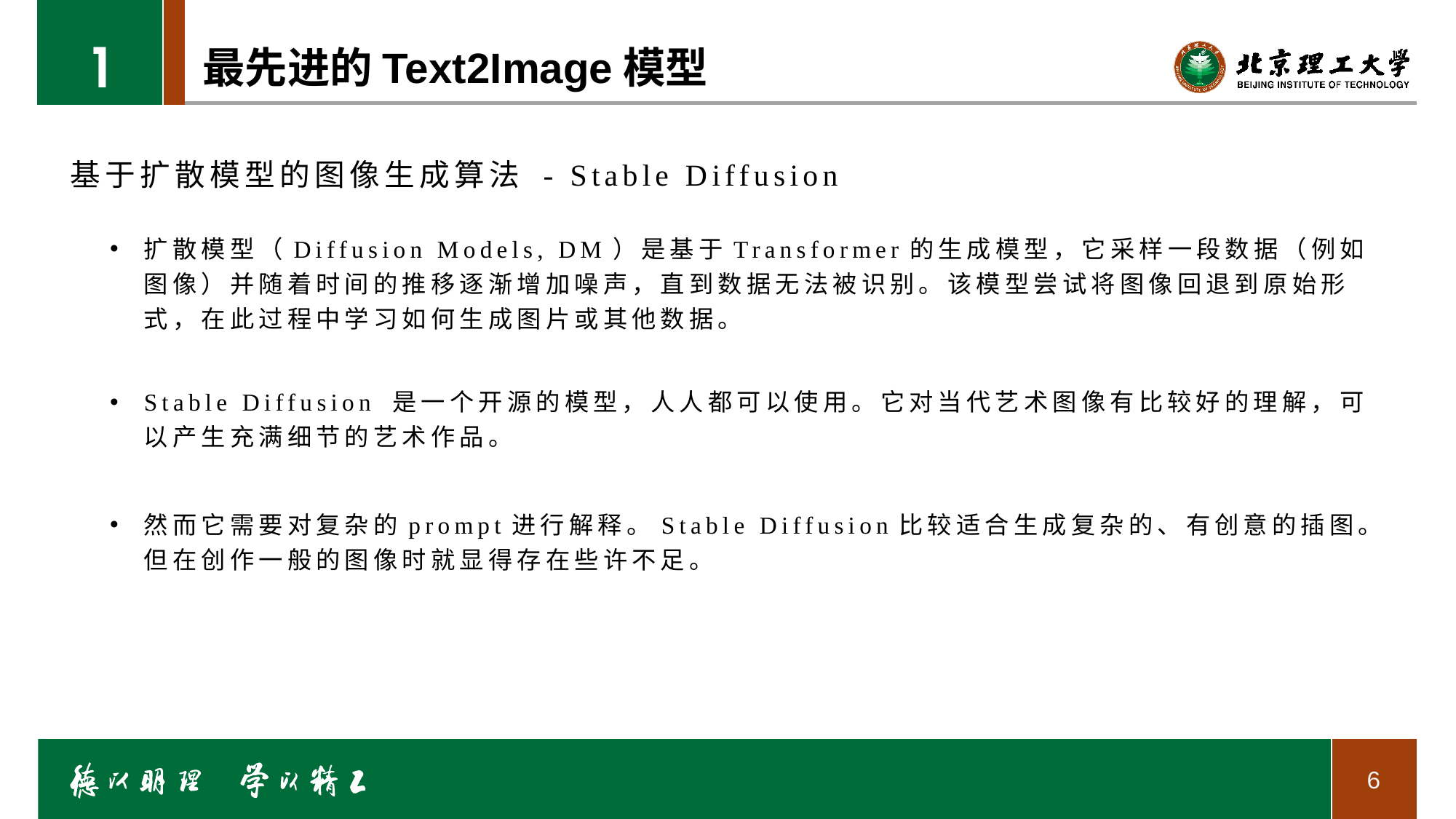

1
# 最先进的Text2Image模型
基于扩散模型的图像生成算法 - Stable Diffusion
扩散模型（Diffusion Models, DM）是基于Transformer的生成模型，它采样一段数据（例如图像）并随着时间的推移逐渐增加噪声，直到数据无法被识别。该模型尝试将图像回退到原始形式，在此过程中学习如何生成图片或其他数据。
Stable Diffusion 是一个开源的模型，人人都可以使用。它对当代艺术图像有比较好的理解，可以产生充满细节的艺术作品。
然而它需要对复杂的prompt进行解释。Stable Diffusion比较适合生成复杂的、有创意的插图。但在创作一般的图像时就显得存在些许不足。